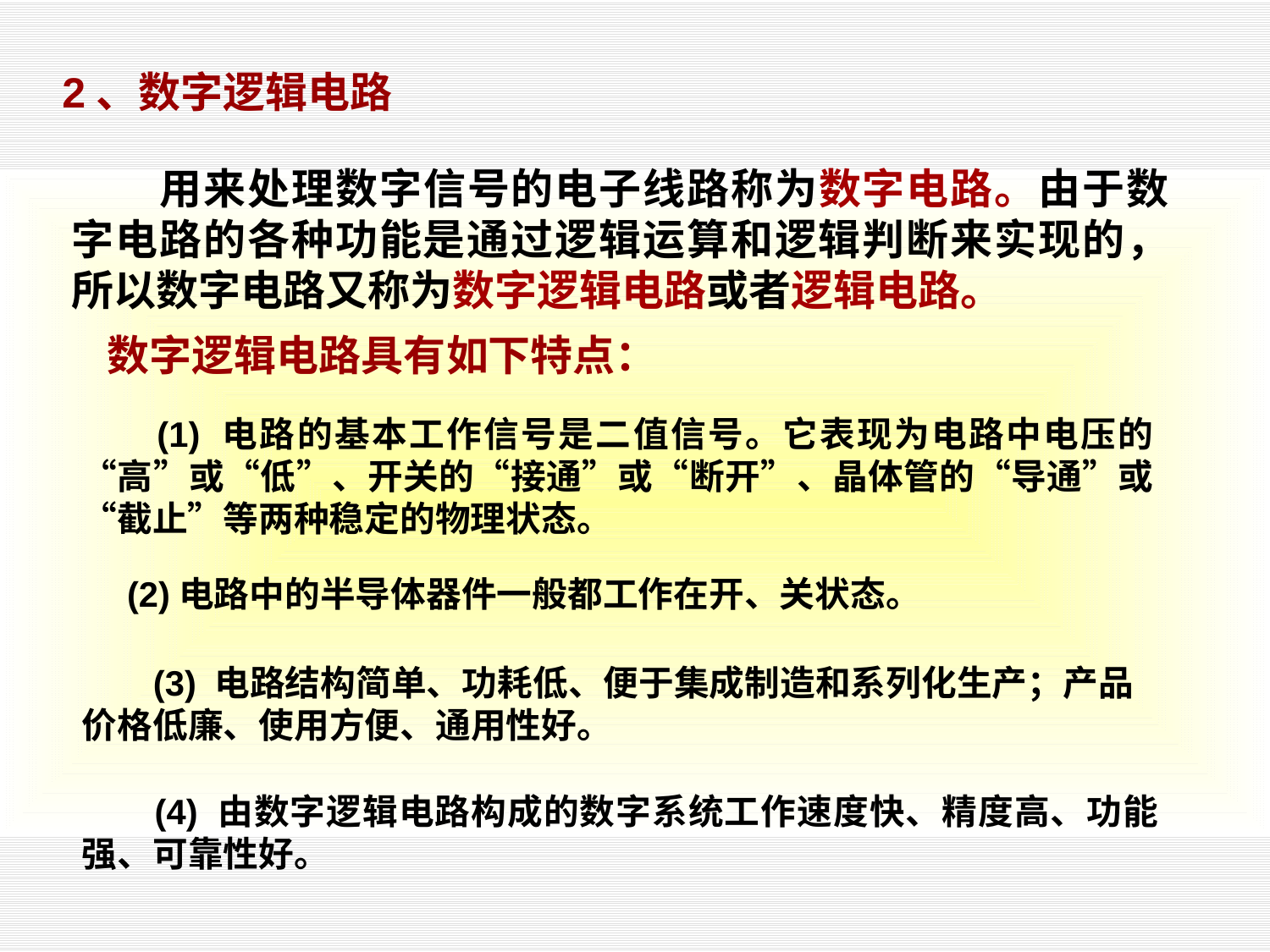

2、数字逻辑电路
　　用来处理数字信号的电子线路称为数字电路。由于数字电路的各种功能是通过逻辑运算和逻辑判断来实现的，所以数字电路又称为数字逻辑电路或者逻辑电路。
  数字逻辑电路具有如下特点：
　　(1) 电路的基本工作信号是二值信号。它表现为电路中电压的“高”或“低”、开关的“接通”或“断开”、晶体管的“导通”或“截止”等两种稳定的物理状态。
  (2)电路中的半导体器件一般都工作在开、关状态。
　　(3) 电路结构简单、功耗低、便于集成制造和系列化生产；产品价格低廉、使用方便、通用性好。
　　(4) 由数字逻辑电路构成的数字系统工作速度快、精度高、功能强、可靠性好。